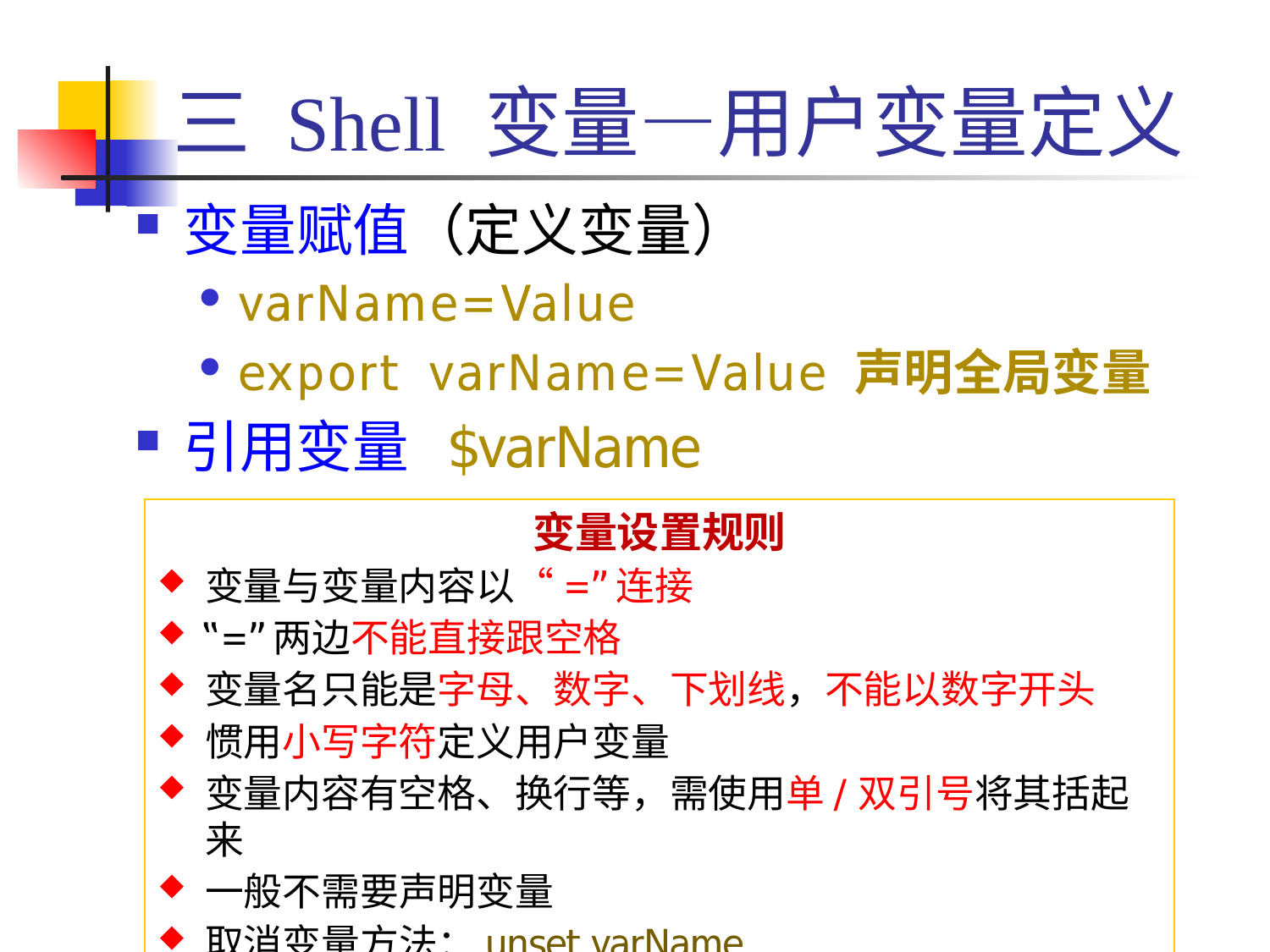

# 三 Shell 变量—用户变量定义
变量赋值（定义变量）
varName=Value
export  varName=Value 声明全局变量
引用变量  $varName
变量设置规则
变量与变量内容以“=”连接
“=”两边不能直接跟空格
变量名只能是字母、数字、下划线，不能以数字开头
惯用小写字符定义用户变量
变量内容有空格、换行等，需使用单/双引号将其括起来
一般不需要声明变量
取消变量方法：unset varName